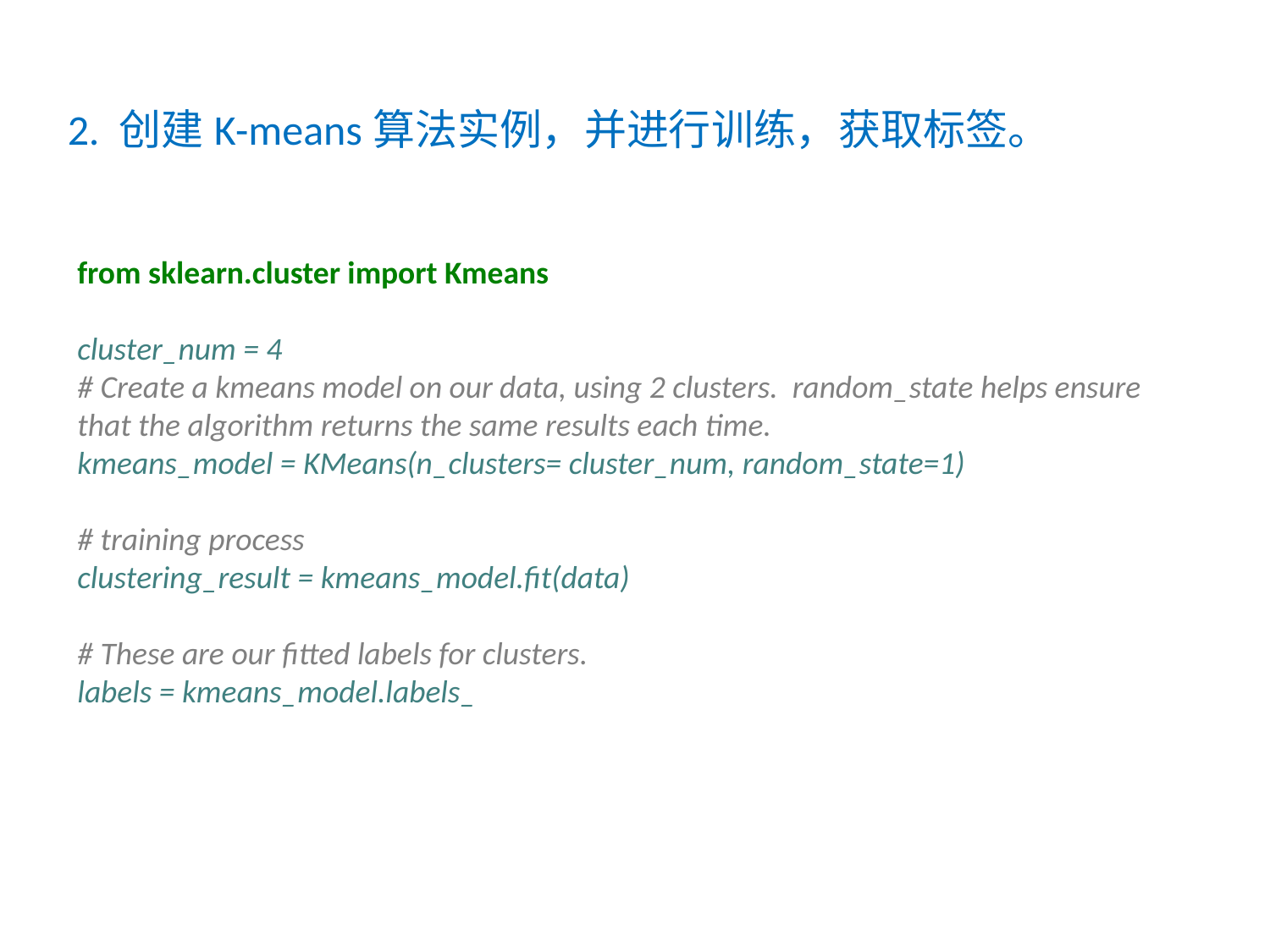

2. 创建K-means算法实例，并进行训练，获取标签。

from sklearn.cluster import Kmeans

cluster_num = 4
# Create a kmeans model on our data, using 2 clusters.  random_state helps ensure that the algorithm returns the same results each time.
kmeans_model = KMeans(n_clusters= cluster_num, random_state=1)

# training process
clustering_result = kmeans_model.fit(data)

# These are our fitted labels for clusters.
labels = kmeans_model.labels_